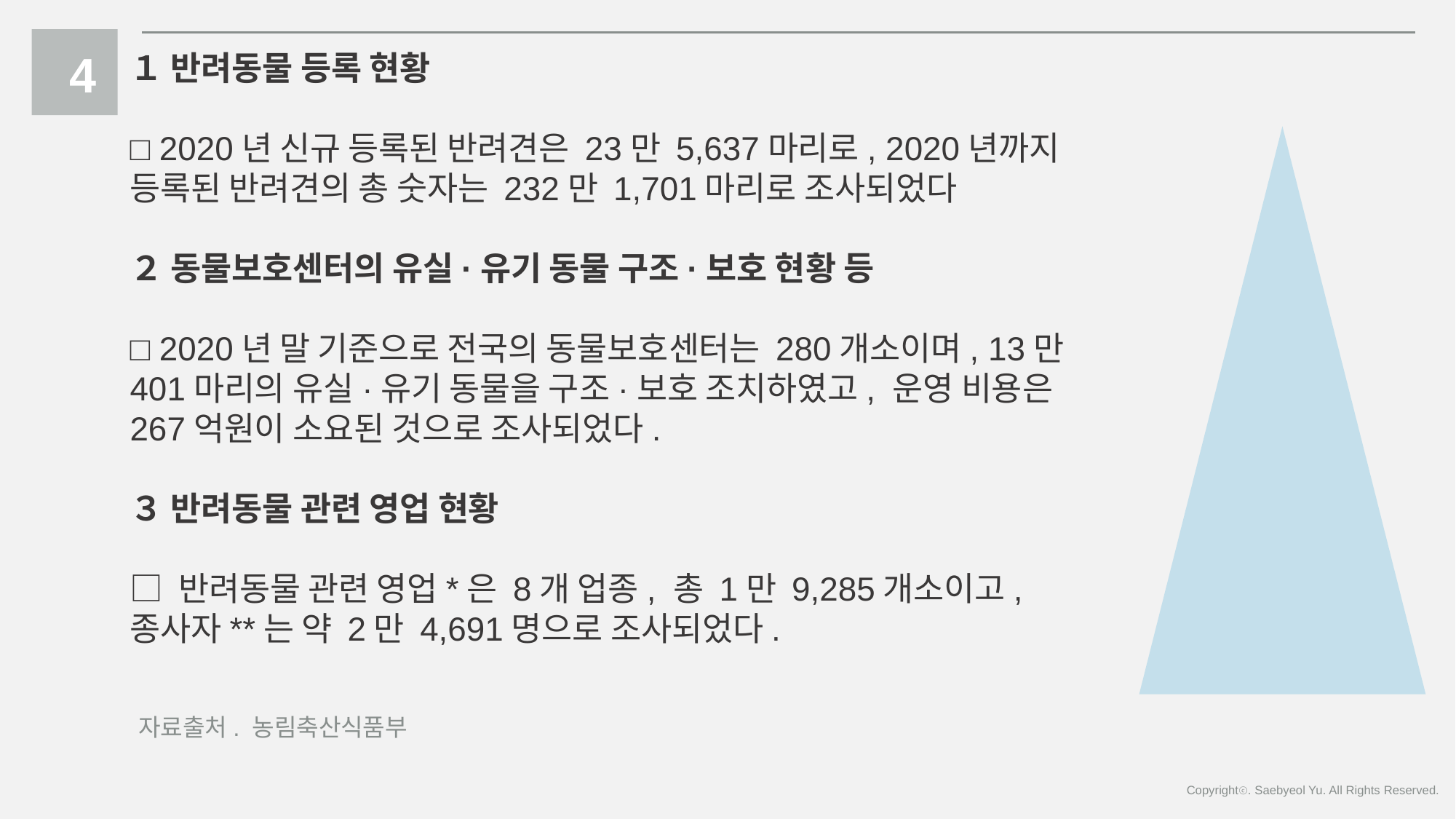

4
１ 반려동물 등록 현황

□ 2020년 신규 등록된 반려견은 23만 5,637마리로, 2020년까지 등록된 반려견의 총 숫자는 232만 1,701마리로 조사되었다

２ 동물보호센터의 유실·유기 동물 구조·보호 현황 등

□ 2020년 말 기준으로 전국의 동물보호센터는 280개소이며, 13만 401마리의 유실·유기 동물을 구조·보호 조치하였고, 운영 비용은 267억원이 소요된 것으로 조사되었다.

３ 반려동물 관련 영업 현황

□ 반려동물 관련 영업*은 8개 업종, 총 1만 9,285개소이고, 종사자**는 약 2만 4,691명으로 조사되었다.

자료출처. 농림축산식품부